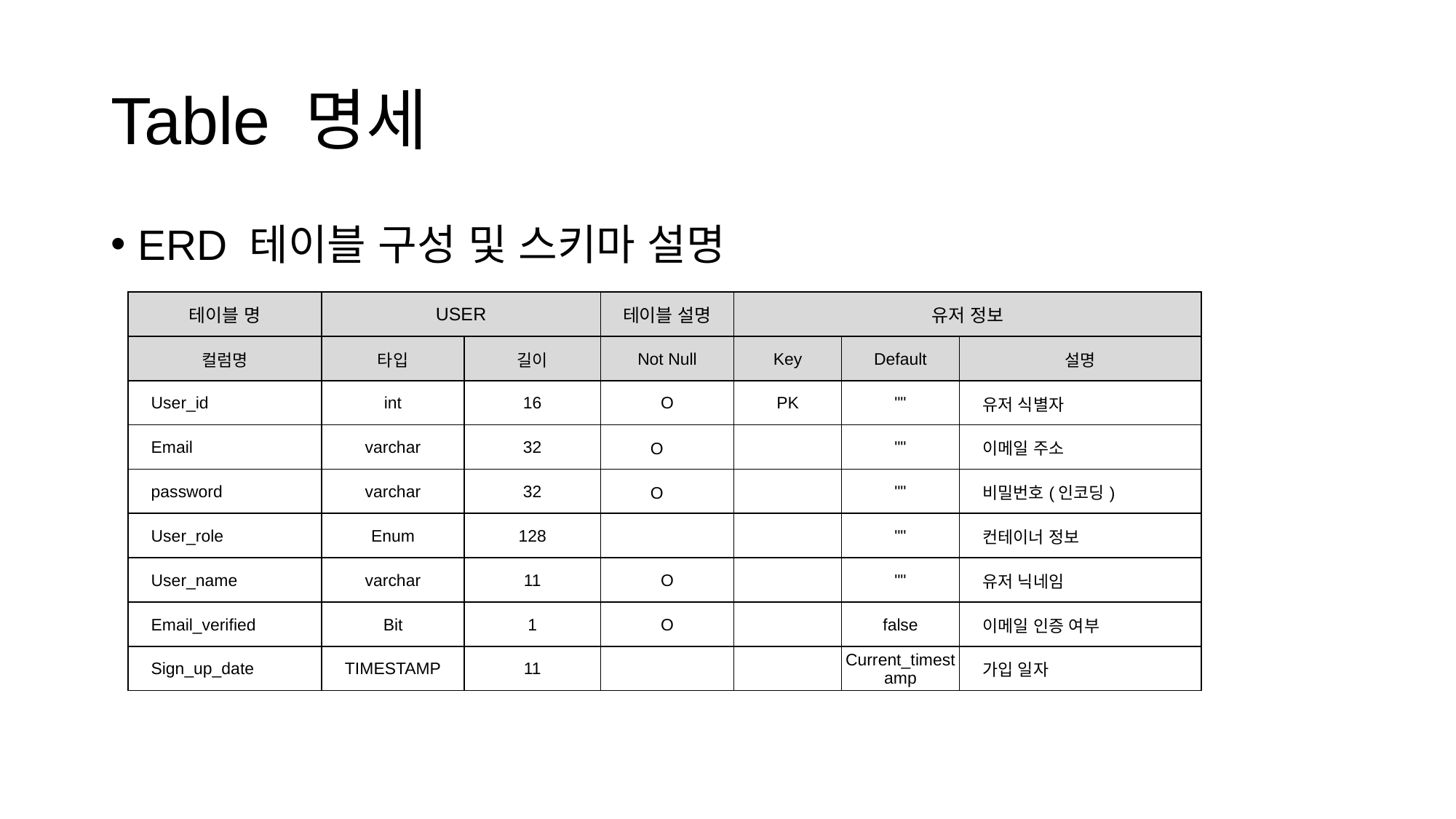

# Table 명세
ERD 테이블 구성 및 스키마 설명
| 테이블 명 | USER | URI | 테이블 설명 | 유저 정보 |  |  |
| --- | --- | --- | --- | --- | --- | --- |
| 컬럼명 | 타입 | 길이 | Not Null | Key | Default | 설명 |
| User\_id | int | 16 | O | PK | "" | 유저 식별자 |
| Email | varchar | 32 | O |  | "" | 이메일 주소 |
| password | varchar | 32 | O |  | "" | 비밀번호(인코딩) |
| User\_role | Enum | 128 |  |  | "" | 컨테이너 정보 |
| User\_name | varchar | 11 | O |  | "" | 유저 닉네임 |
| Email\_verified | Bit | 1 | O |  | false | 이메일 인증 여부 |
| Sign\_up\_date | TIMESTAMP | 11 |  |  | Current\_timestamp | 가입 일자 |